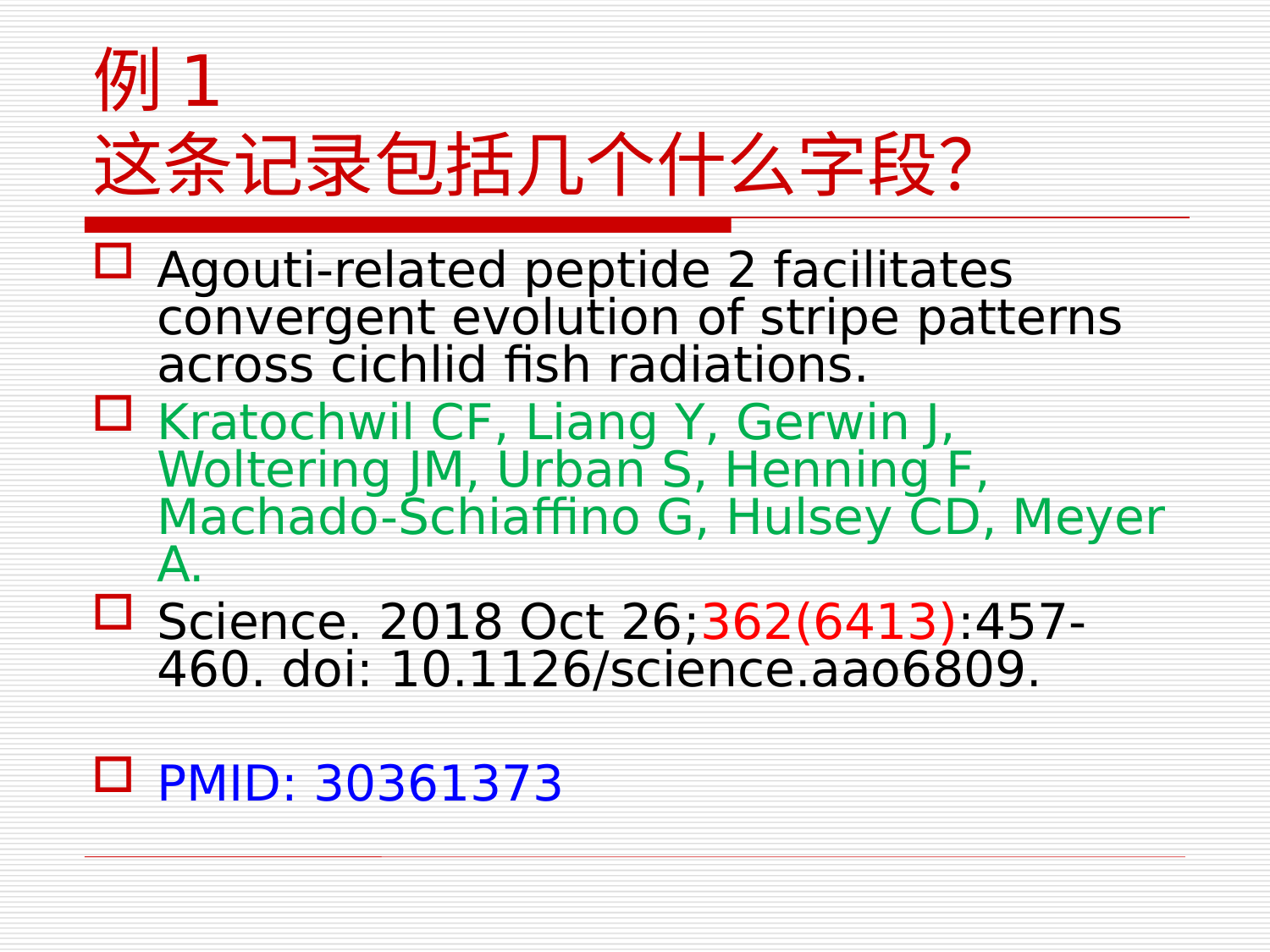

例1
这条记录包括几个什么字段？
Agouti-related peptide 2 facilitates convergent evolution of stripe patterns across cichlid fish radiations.
Kratochwil CF, Liang Y, Gerwin J, Woltering JM, Urban S, Henning F, Machado-Schiaffino G, Hulsey CD, Meyer A.
Science. 2018 Oct 26;362(6413):457-460. doi: 10.1126/science.aao6809.

PMID: 30361373